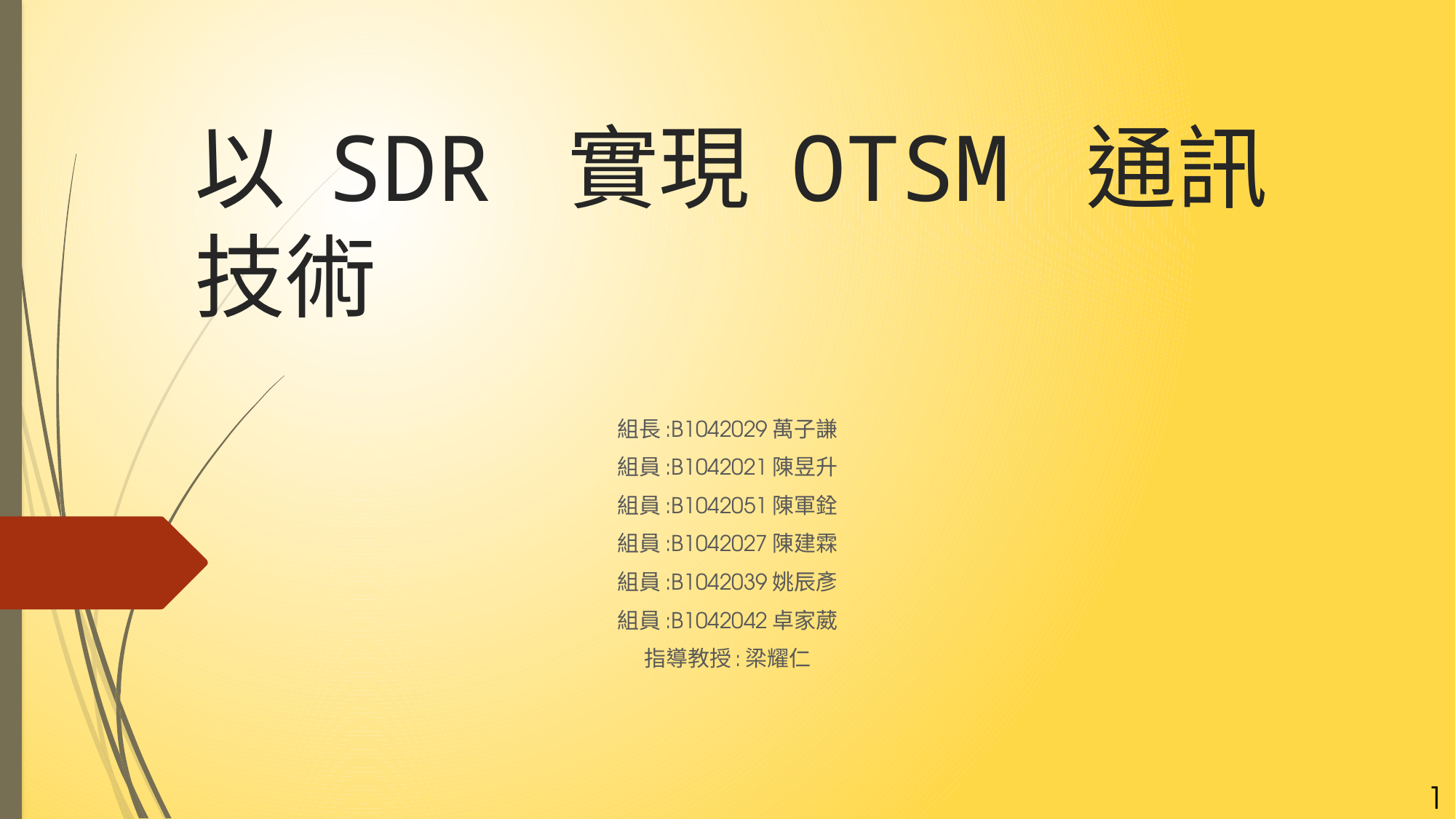

# 以 SDR 實現 OTSM 通訊技術
組長:B1042029萬子謙
組員:B1042021陳昱升
組員:B1042051陳軍銓
組員:B1042027陳建霖
組員:B1042039姚辰彥
組員:B1042042卓家葳
指導教授:梁耀仁
1